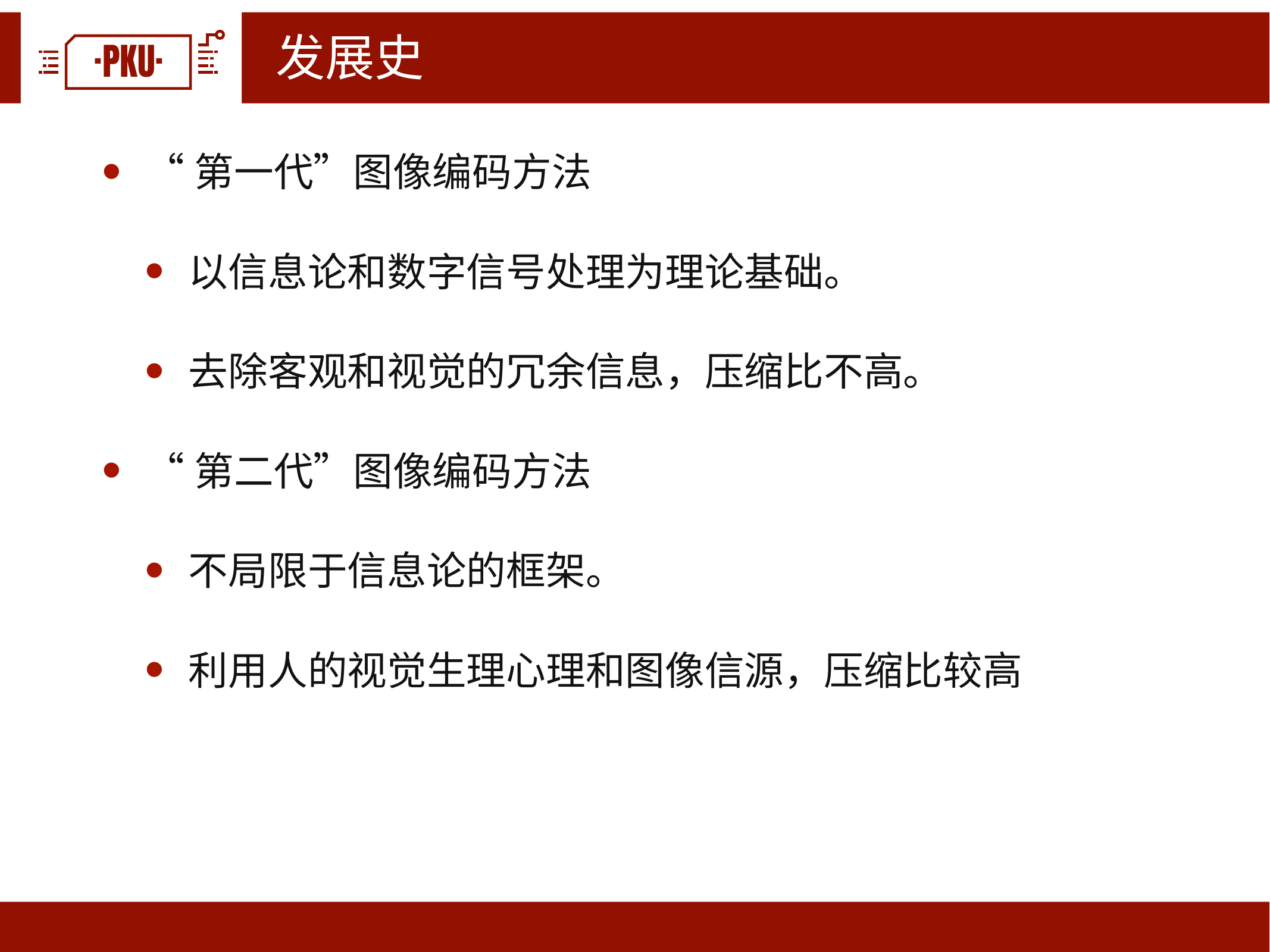

# 发展史
“第一代”图像编码方法
以信息论和数字信号处理为理论基础。
去除客观和视觉的冗余信息，压缩比不高。
“第二代”图像编码方法
不局限于信息论的框架。
利用人的视觉生理心理和图像信源，压缩比较高